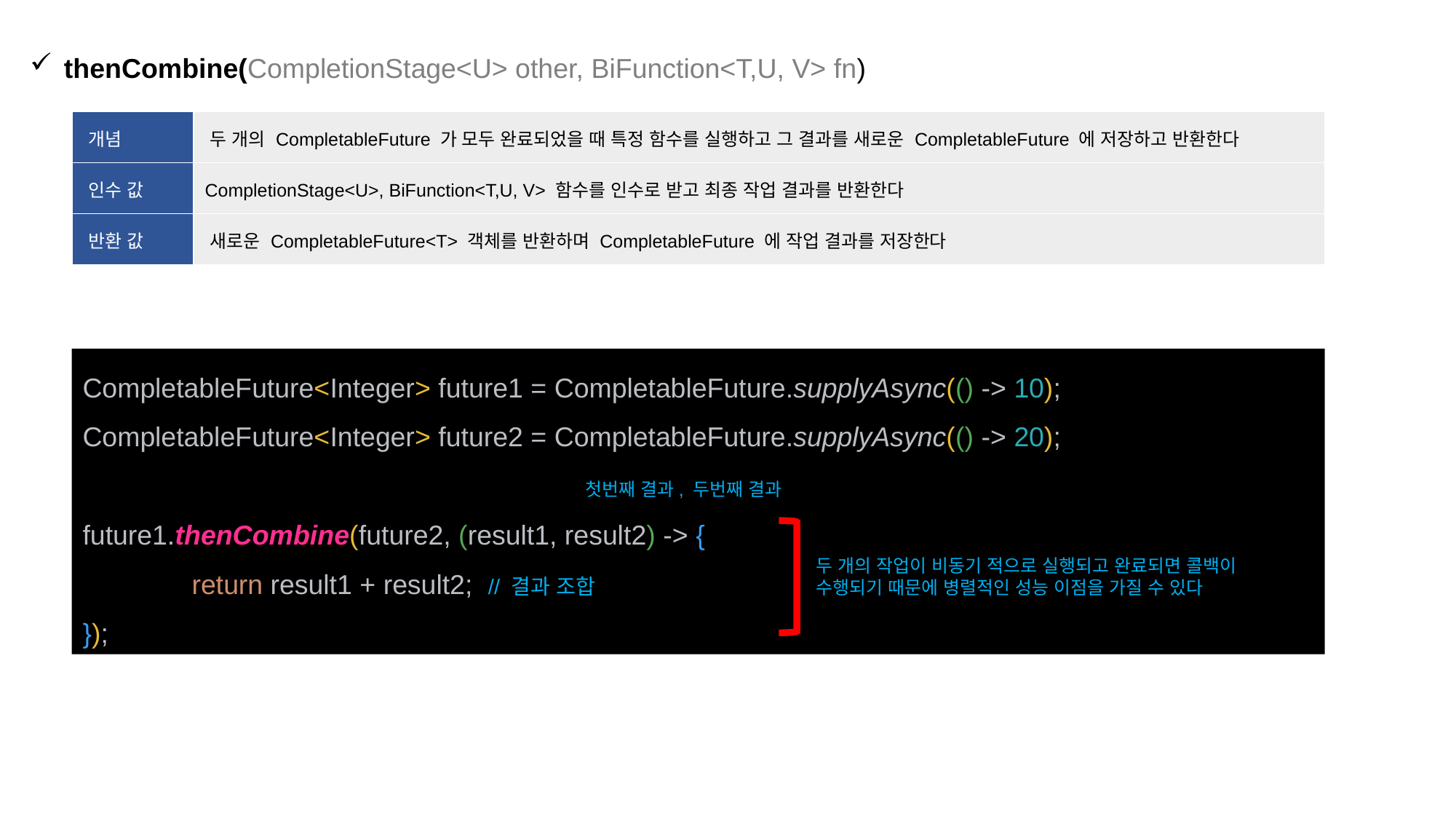

thenCombine(CompletionStage<U> other, BiFunction<T,U, V> fn)
| 개념 | 두 개의 CompletableFuture 가 모두 완료되었을 때 특정 함수를 실행하고 그 결과를 새로운 CompletableFuture 에 저장하고 반환한다 |
| --- | --- |
| 인수 값 | CompletionStage<U>, BiFunction<T,U, V> 함수를 인수로 받고 최종 작업 결과를 반환한다 |
| 반환 값 | 새로운 CompletableFuture<T> 객체를 반환하며 CompletableFuture 에 작업 결과를 저장한다 |
CompletableFuture<Integer> future1 = CompletableFuture.supplyAsync(() -> 10);
CompletableFuture<Integer> future2 = CompletableFuture.supplyAsync(() -> 20);
                                                                 첫번째 결과, 두번째 결과
future1.thenCombine(future2, (result1, result2) -> {
	return result1 + result2;  // 결과 조합
});

두 개의 작업이 비동기 적으로 실행되고 완료되면 콜백이 수행되기 때문에 병렬적인 성능 이점을 가질 수 있다